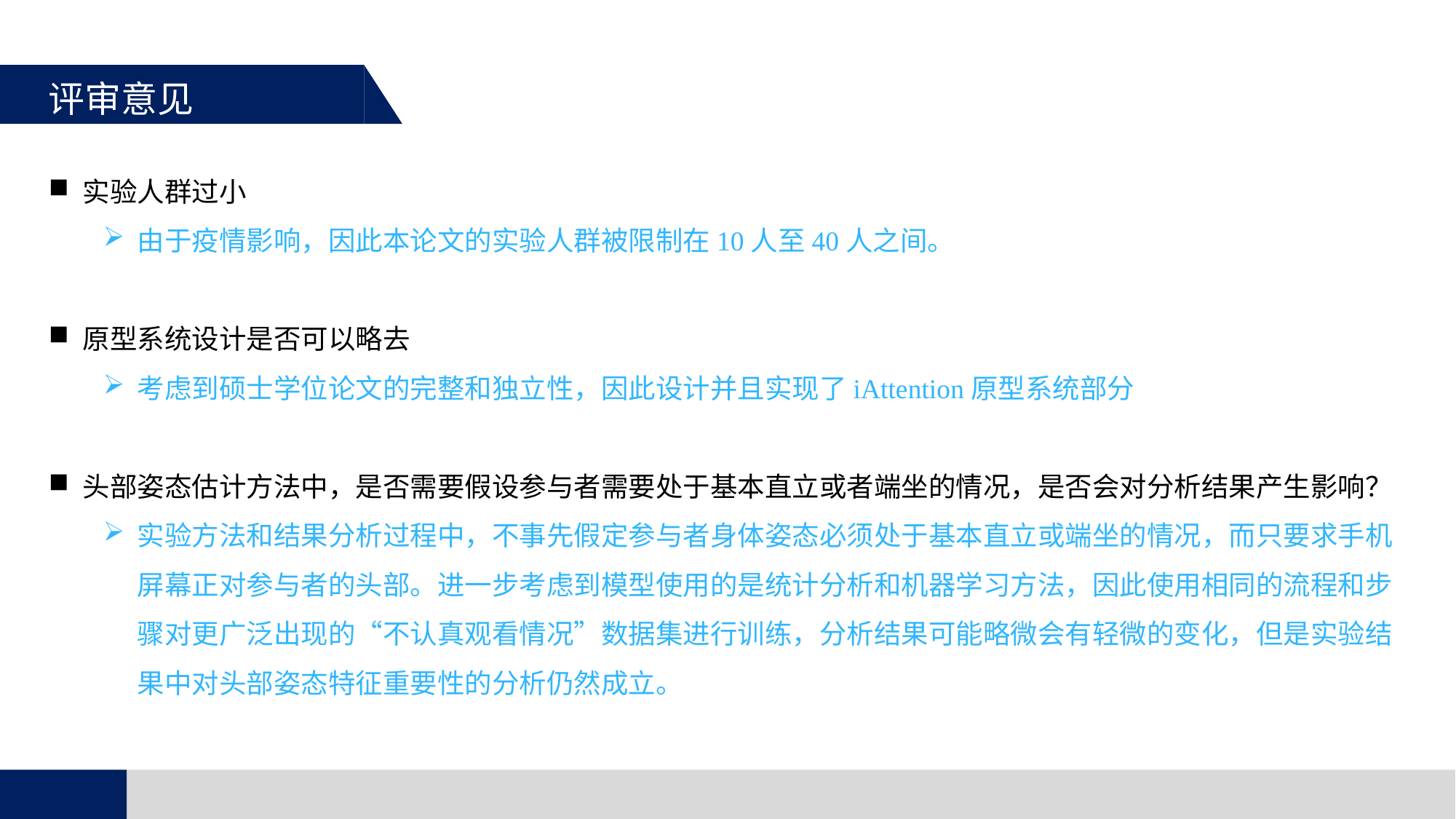

评审意见
实验人群过小
由于疫情影响，因此本论文的实验人群被限制在10人至40人之间。

原型系统设计是否可以略去
考虑到硕士学位论文的完整和独立性，因此设计并且实现了iAttention原型系统部分

头部姿态估计方法中，是否需要假设参与者需要处于基本直立或者端坐的情况，是否会对分析结果产生影响？
实验方法和结果分析过程中，不事先假定参与者身体姿态必须处于基本直立或端坐的情况，而只要求手机屏幕正对参与者的头部。进一步考虑到模型使用的是统计分析和机器学习方法，因此使用相同的流程和步骤对更广泛出现的“不认真观看情况”数据集进行训练，分析结果可能略微会有轻微的变化，但是实验结果中对头部姿态特征重要性的分析仍然成立。